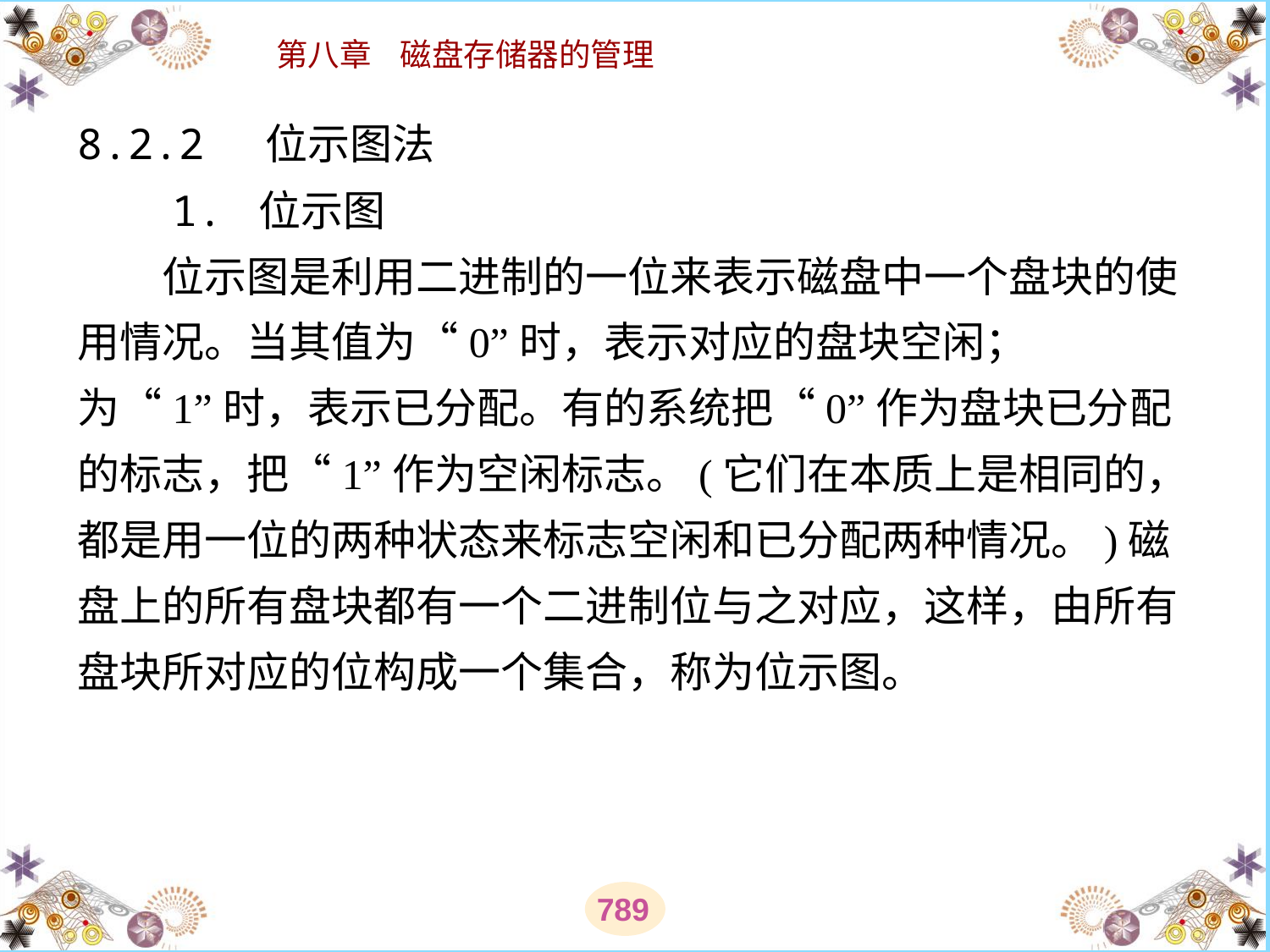

# 8.2.2  位示图法 　　1. 位示图 　　位示图是利用二进制的一位来表示磁盘中一个盘块的使用情况。当其值为“0”时，表示对应的盘块空闲；为“1”时，表示已分配。有的系统把“0”作为盘块已分配的标志，把“1”作为空闲标志。(它们在本质上是相同的，都是用一位的两种状态来标志空闲和已分配两种情况。)磁盘上的所有盘块都有一个二进制位与之对应，这样，由所有盘块所对应的位构成一个集合，称为位示图。